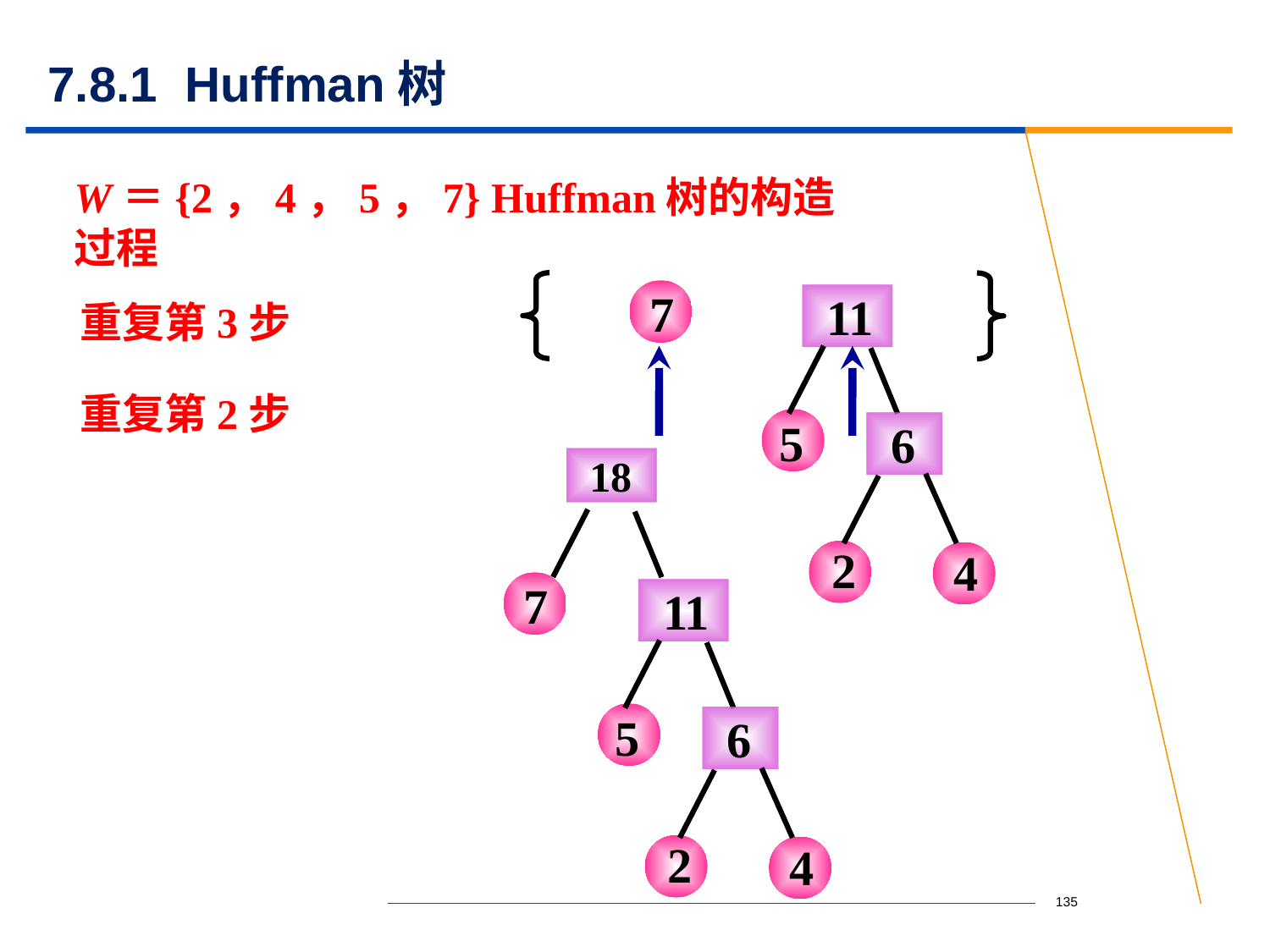

# 7.8.1  Huffman树
W＝{2，4，5，7} Huffman树的构造过程

7
 11

5
重复第3步

重复第2步
 6
 18

2

4

7
 11

5
 6

2

4